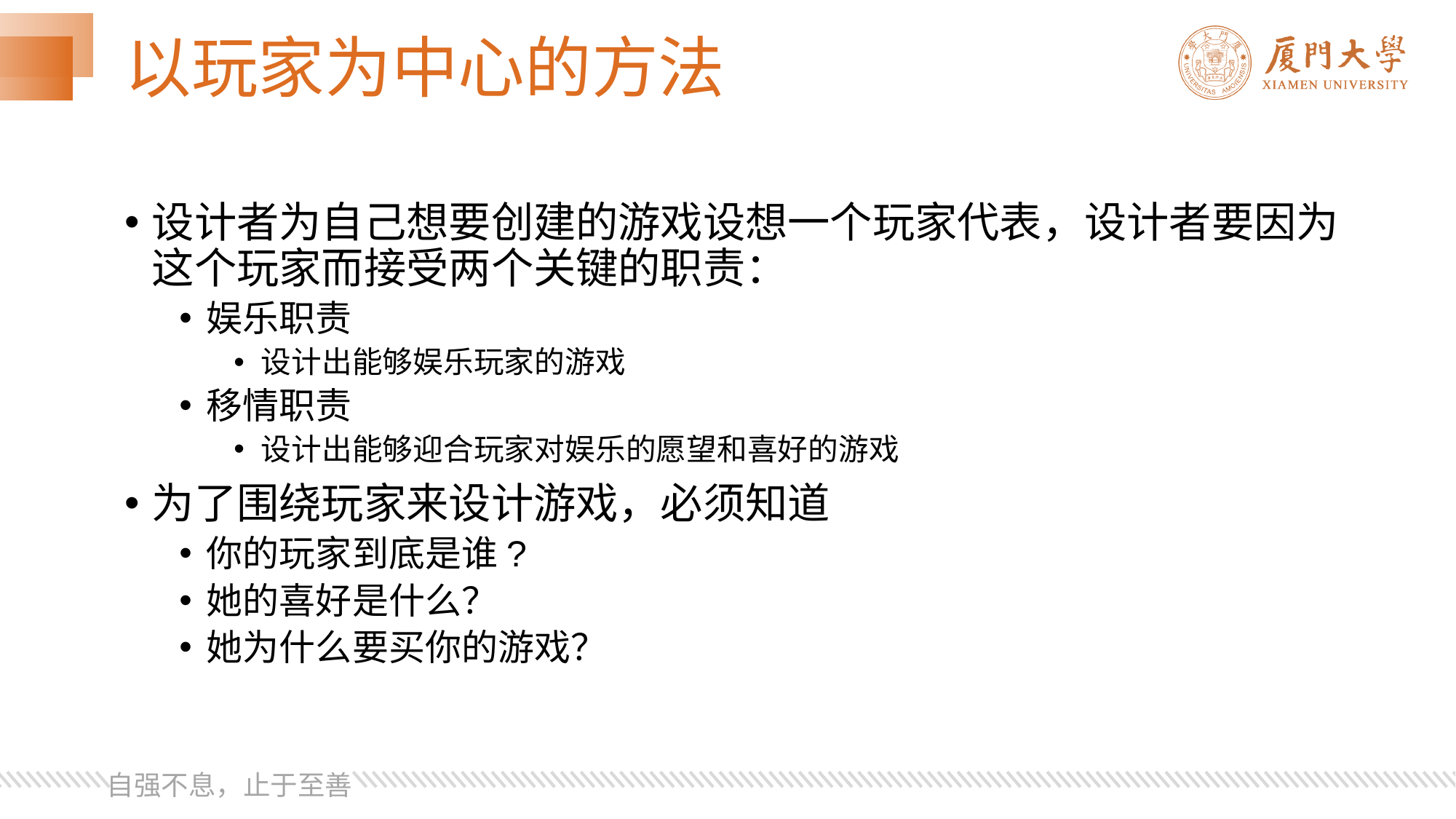

# 以玩家为中心的方法
设计者为自己想要创建的游戏设想一个玩家代表，设计者要因为这个玩家而接受两个关键的职责：
娱乐职责
设计出能够娱乐玩家的游戏
移情职责
设计出能够迎合玩家对娱乐的愿望和喜好的游戏
为了围绕玩家来设计游戏，必须知道
你的玩家到底是谁?
她的喜好是什么？
她为什么要买你的游戏？